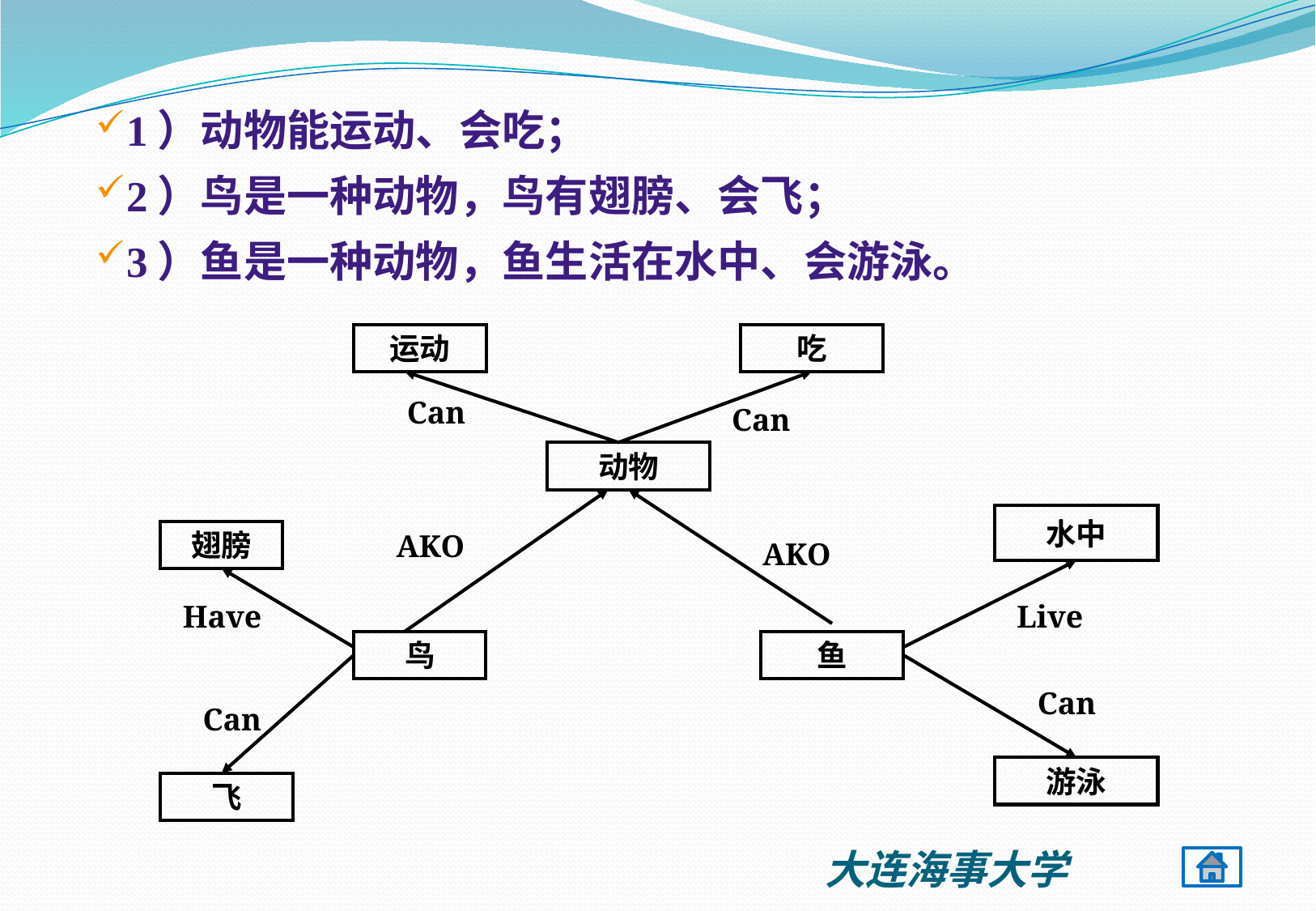

1）动物能运动、会吃；
2）鸟是一种动物，鸟有翅膀、会飞；
3）鱼是一种动物，鱼生活在水中、会游泳。
运动
吃

Can
Can
动物

水中
AKO
翅膀
AKO

Have
Live
鸟
鱼

Can
Can
游泳
飞